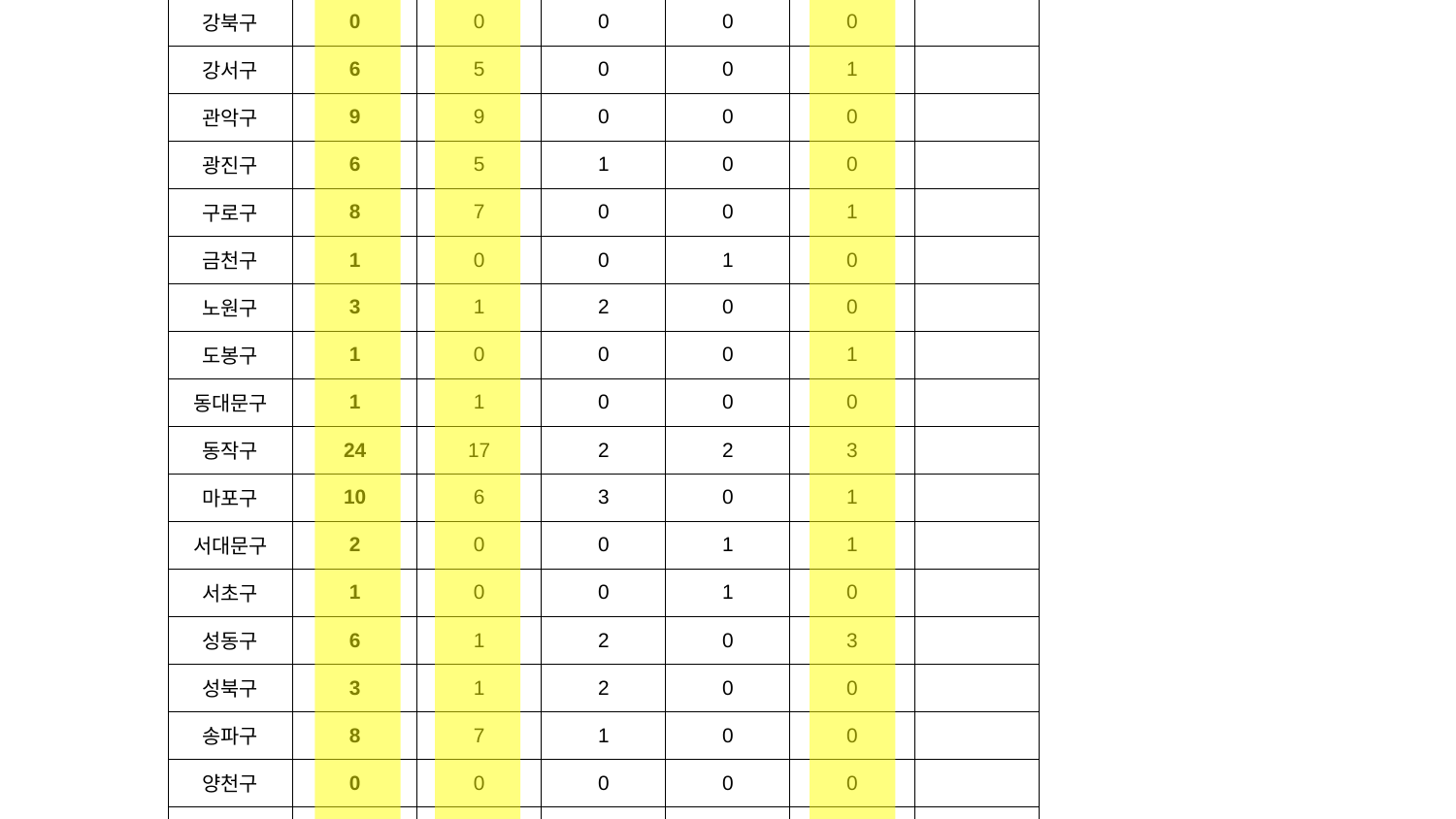

| 자치구 | 합계 | 모집 신고 | 조합설립인가 | 사업계획승인 | 착공 | 비고 |
| --- | --- | --- | --- | --- | --- | --- |
| 계 | 118 | 86 | 14 | 7 | 11 |  |
| 강남구 | 0 | 0 | 0 | 0 | 0 |  |
| 강동구 | 4 | 3 | 1 | 0 | 0 |  |
| 강북구 | 0 | 0 | 0 | 0 | 0 |  |
| 강서구 | 6 | 5 | 0 | 0 | 1 |  |
| 관악구 | 9 | 9 | 0 | 0 | 0 |  |
| 광진구 | 6 | 5 | 1 | 0 | 0 |  |
| 구로구 | 8 | 7 | 0 | 0 | 1 |  |
| 금천구 | 1 | 0 | 0 | 1 | 0 |  |
| 노원구 | 3 | 1 | 2 | 0 | 0 |  |
| 도봉구 | 1 | 0 | 0 | 0 | 1 |  |
| 동대문구 | 1 | 1 | 0 | 0 | 0 |  |
| 동작구 | 24 | 17 | 2 | 2 | 3 |  |
| 마포구 | 10 | 6 | 3 | 0 | 1 |  |
| 서대문구 | 2 | 0 | 0 | 1 | 1 |  |
| 서초구 | 1 | 0 | 0 | 1 | 0 |  |
| 성동구 | 6 | 1 | 2 | 0 | 3 |  |
| 성북구 | 3 | 1 | 2 | 0 | 0 |  |
| 송파구 | 8 | 7 | 1 | 0 | 0 |  |
| 양천구 | 0 | 0 | 0 | 0 | 0 |  |
| 영등포구 | 11 | 10 | 0 | 1 | 0 |  |
| 용산구 | 0 | 0 | 0 | 0 | 0 |  |
| 은평구 | 9 | 9 | 0 | 0 | 0 |  |
| 종로구 | 0 | 0 | 0 | 0 | 0 |  |
| 중구 | 3 | 2 | 0 | 1 | 0 |  |
| 중랑구 | 2 | 2 | 0 | 0 | 0 |  |